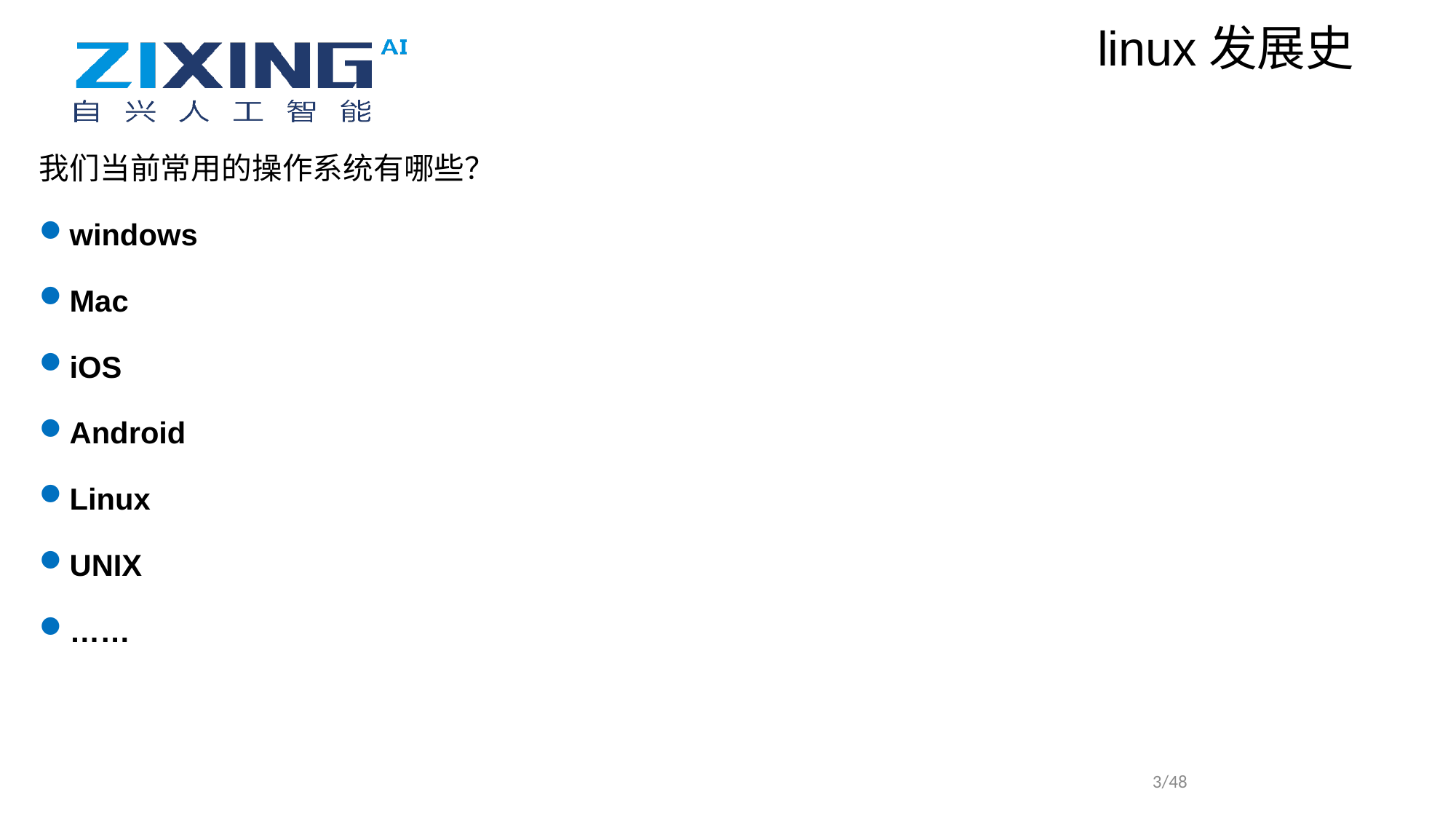

linux发展史
我们当前常用的操作系统有哪些？
windows
Mac
iOS
Android
Linux
UNIX
……
3/48